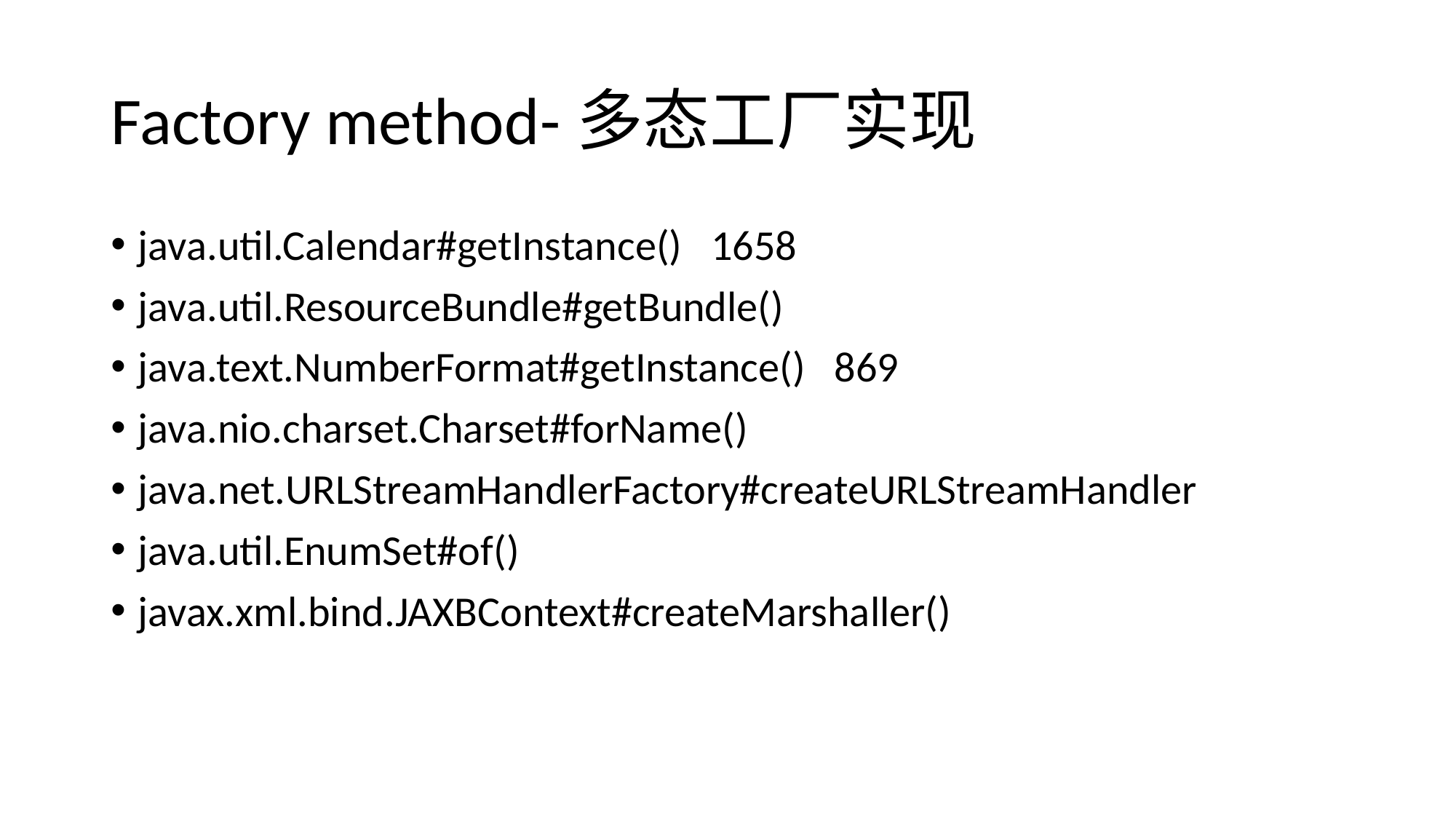

# Factory method-多态工厂实现
java.util.Calendar#getInstance()   1658
java.util.ResourceBundle#getBundle()
java.text.NumberFormat#getInstance()   869
java.nio.charset.Charset#forName()
java.net.URLStreamHandlerFactory#createURLStreamHandler
java.util.EnumSet#of()
javax.xml.bind.JAXBContext#createMarshaller()